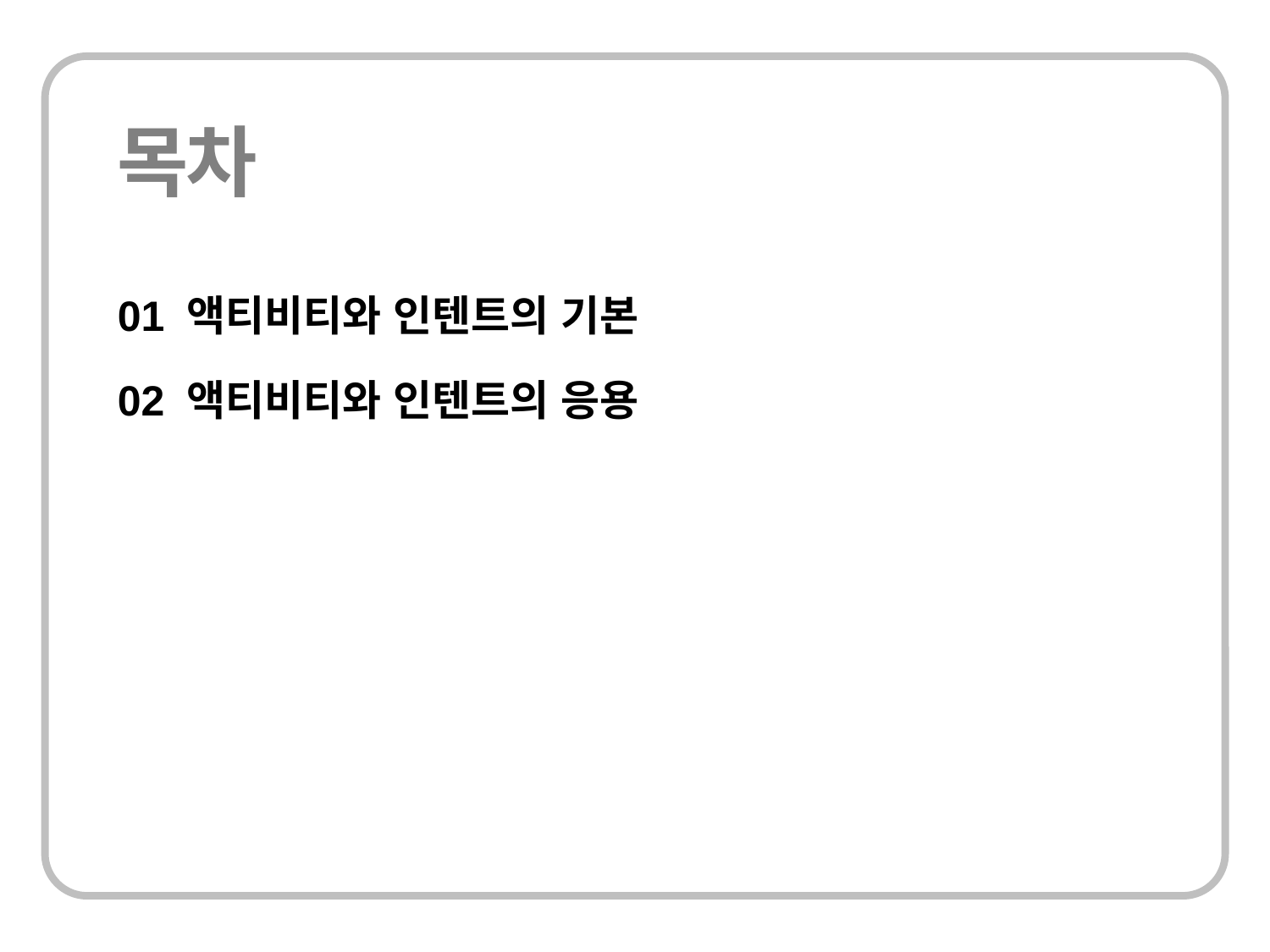

01 액티비티와 인텐트의 기본
02 액티비티와 인텐트의 응용